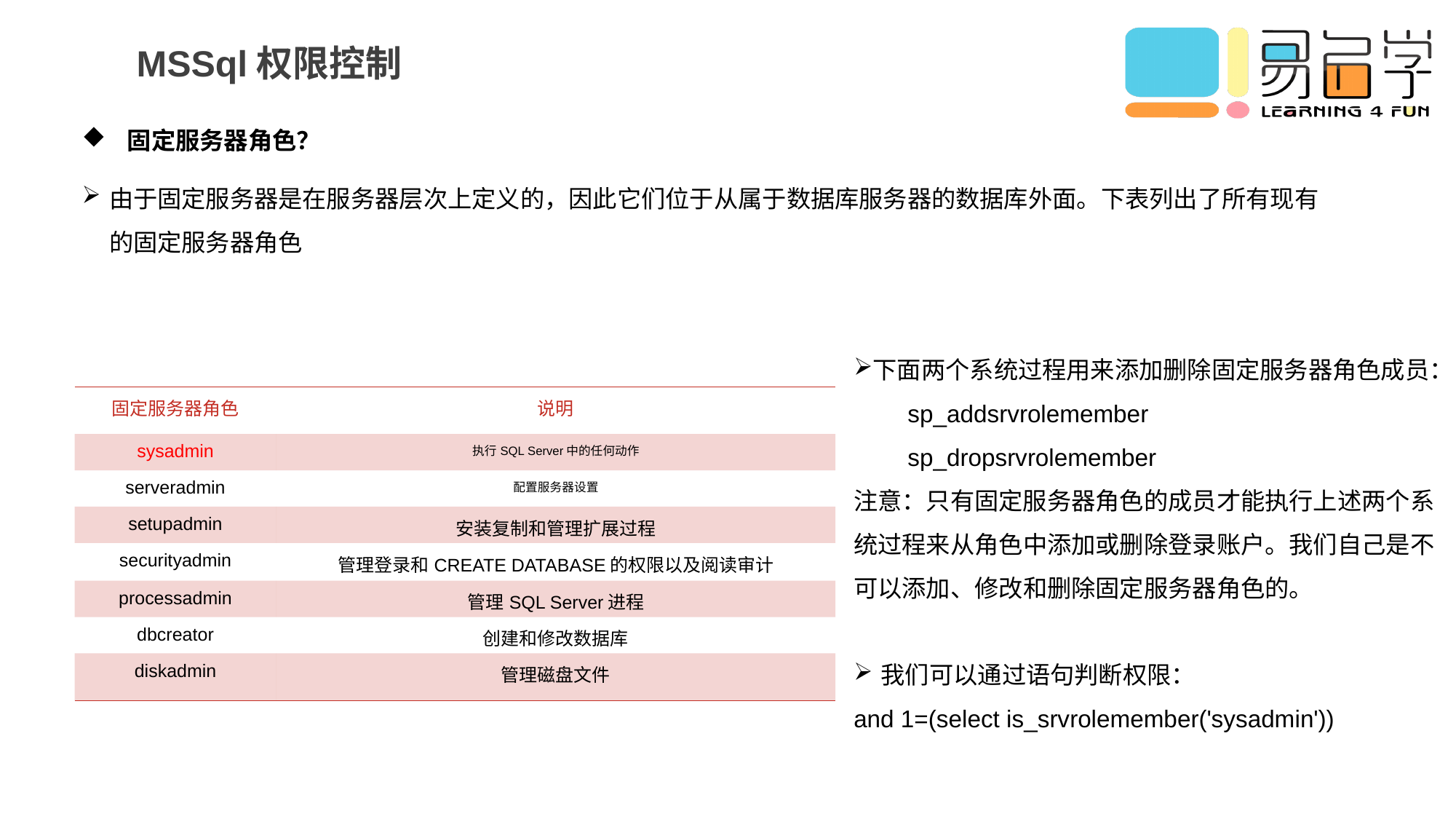

MSSql权限控制
固定服务器角色？
由于固定服务器是在服务器层次上定义的，因此它们位于从属于数据库服务器的数据库外面。下表列出了所有现有的固定服务器角色
下面两个系统过程用来添加删除固定服务器角色成员：
        sp_addsrvrolemember
        sp_dropsrvrolemember
注意：只有固定服务器角色的成员才能执行上述两个系
统过程来从角色中添加或删除登录账户。我们自己是不
可以添加、修改和删除固定服务器角色的。

我们可以通过语句判断权限：
and 1=(select is_srvrolemember('sysadmin'))
| 固定服务器角色 | 说明 |
| --- | --- |
| sysadmin | 执行SQL Server中的任何动作 |
| serveradmin | 配置服务器设置 |
| setupadmin | 安装复制和管理扩展过程 |
| securityadmin | 管理登录和CREATE DATABASE的权限以及阅读审计 |
| processadmin | 管理SQL Server进程 |
| dbcreator | 创建和修改数据库 |
| diskadmin | 管理磁盘文件 |